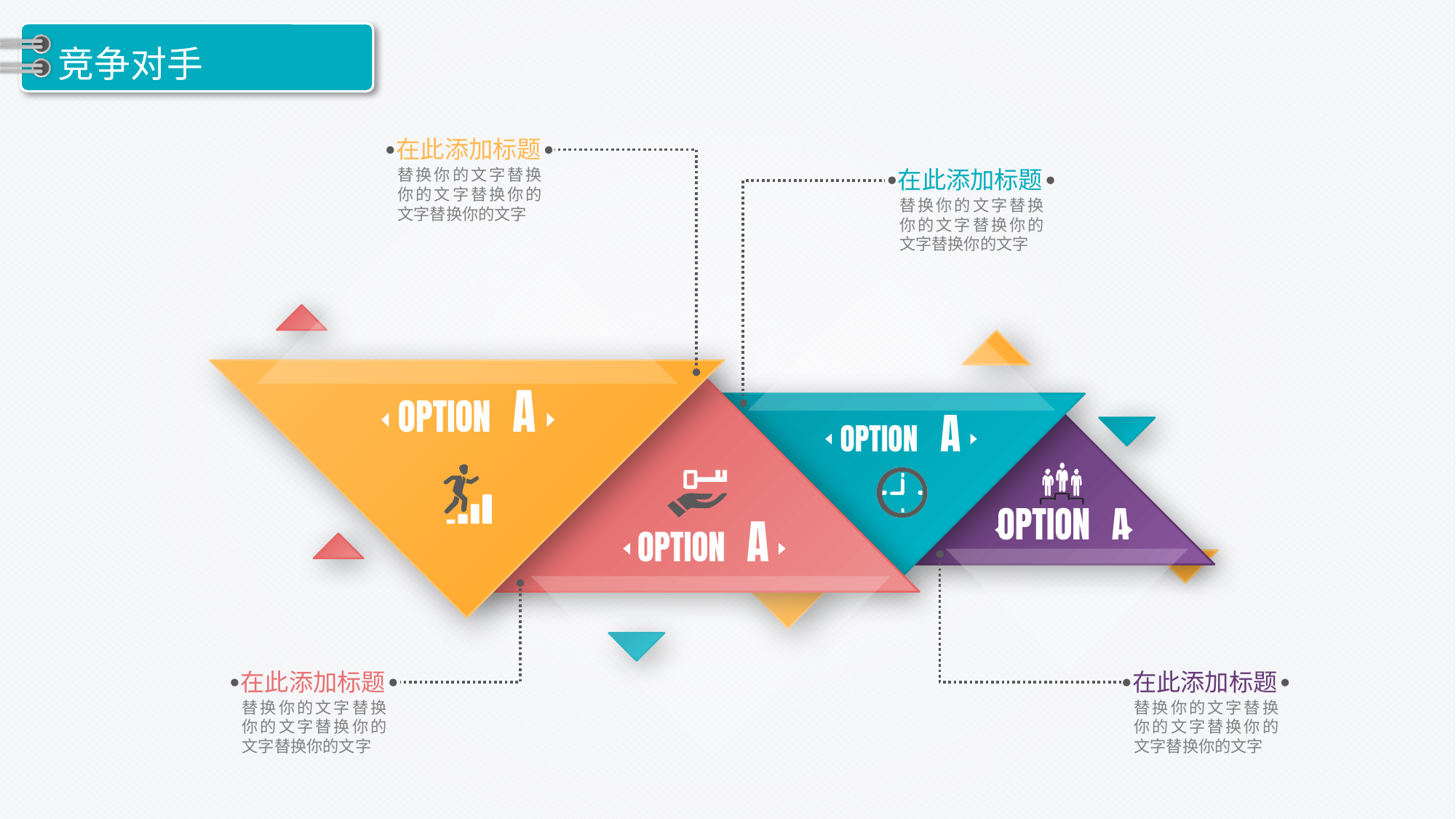

竞争对手
在此添加标题
替换你的文字替换你的文字替换你的文字替换你的文字

在此添加标题
替换你的文字替换你的文字替换你的文字替换你的文字

OPTION   A

OPTION   A

OPTION   A
OPTION   A

在此添加标题
替换你的文字替换你的文字替换你的文字替换你的文字

在此添加标题
替换你的文字替换你的文字替换你的文字替换你的文字